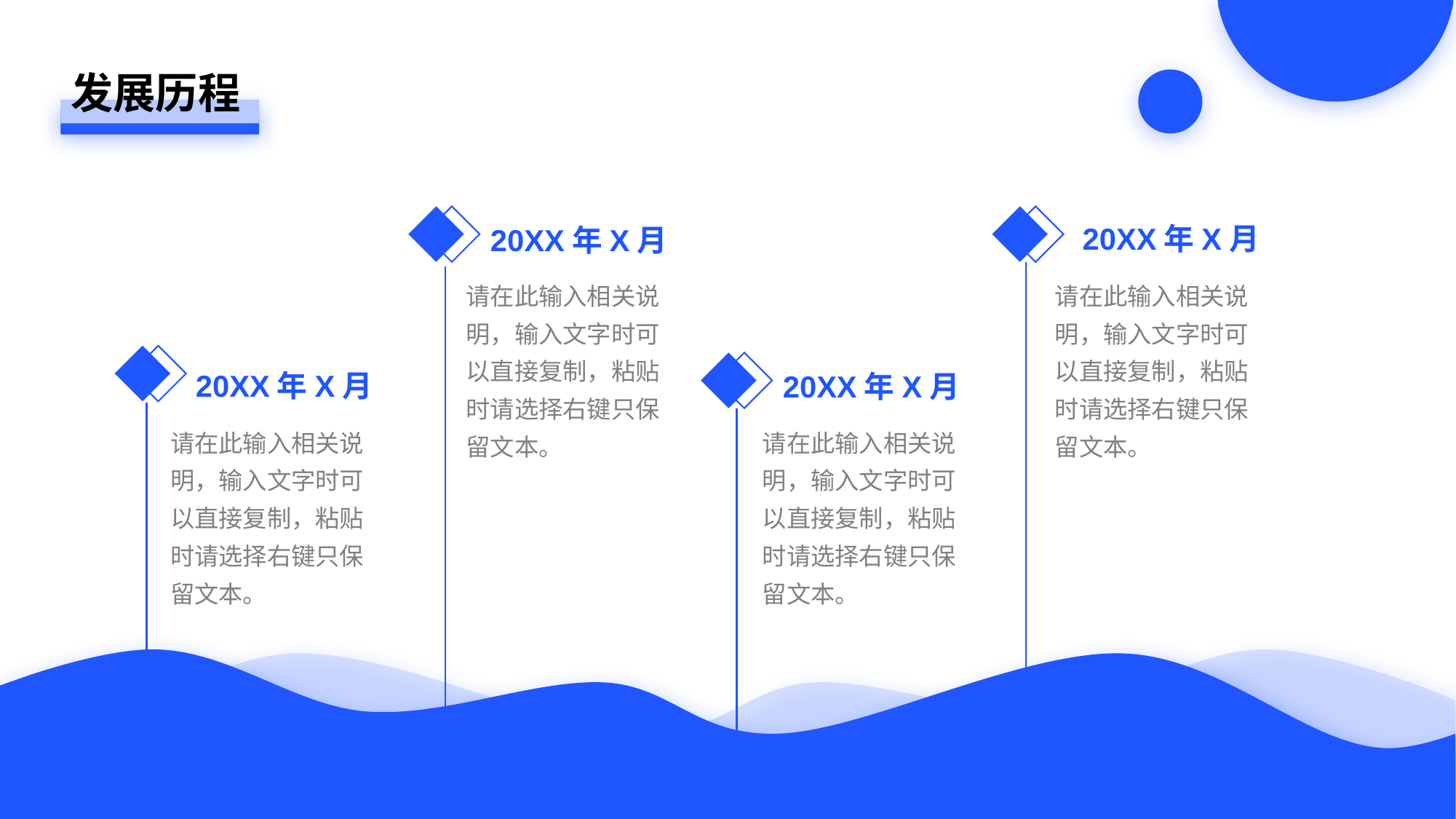

发展历程
20XX年X月

20XX年X月
请在此输入相关说明，输入文字时可以直接复制，粘贴时请选择右键只保留文本。
请在此输入相关说明，输入文字时可以直接复制，粘贴时请选择右键只保留文本。

20XX年X月
20XX年X月
请在此输入相关说明，输入文字时可以直接复制，粘贴时请选择右键只保留文本。
请在此输入相关说明，输入文字时可以直接复制，粘贴时请选择右键只保留文本。